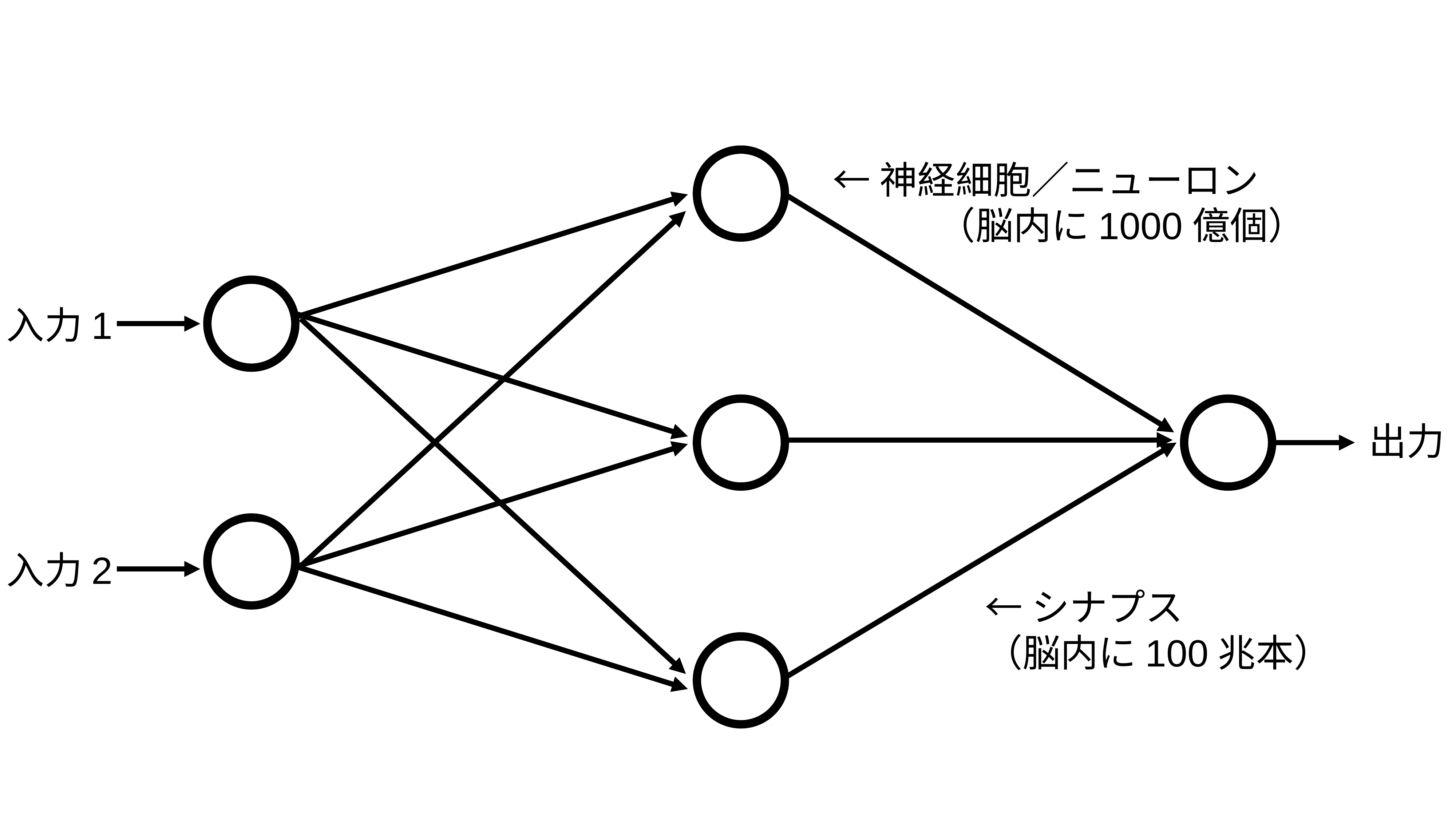

←神経細胞／ニューロン
　　　　（脳内に1000億個）

入力1

出力

入力2

←シナプス
（脳内に100兆本）